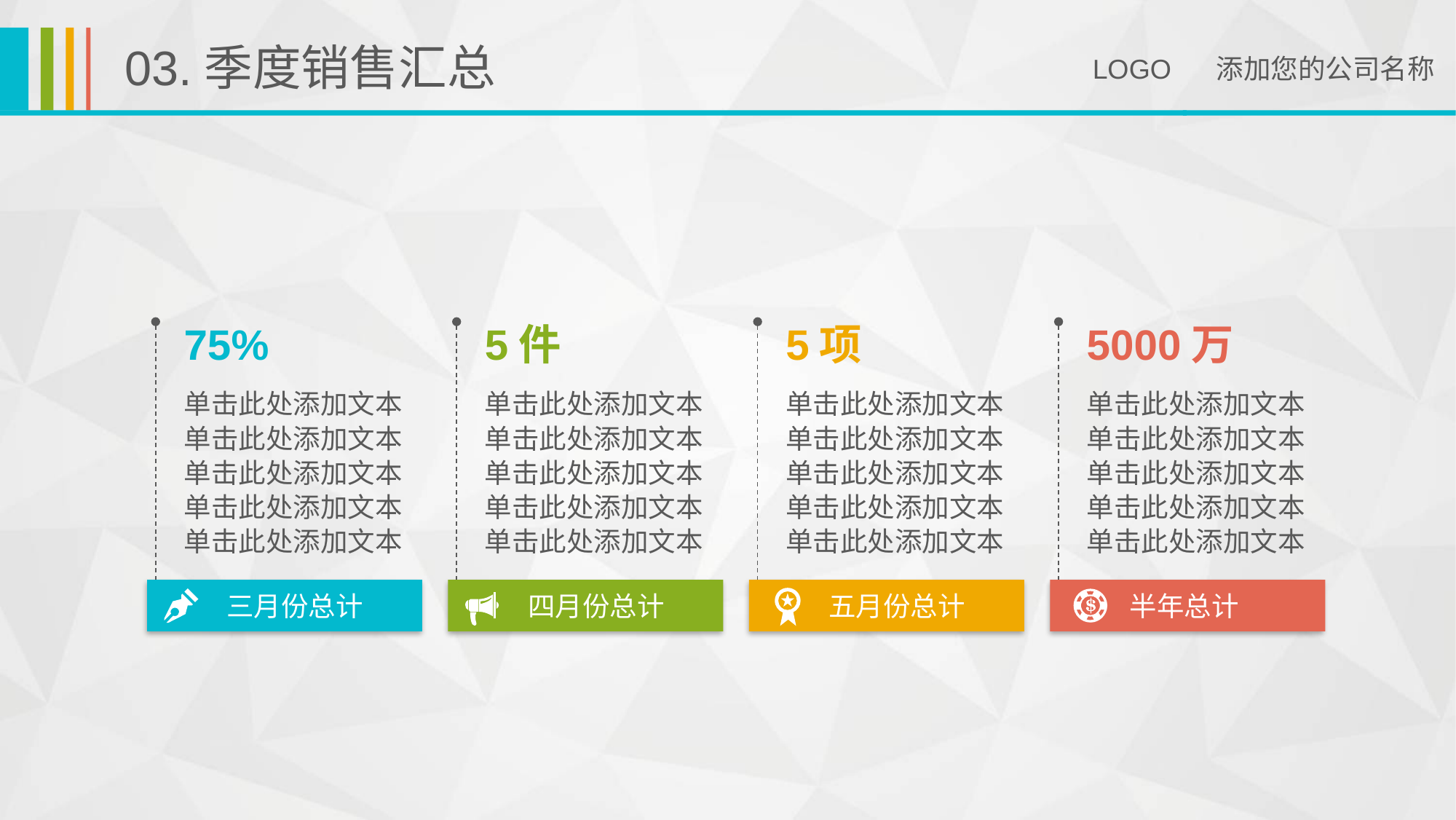

03.季度销售汇总
LOGO     添加您的公司名称

75%
5件
5项
5000万
单击此处添加文本
单击此处添加文本
单击此处添加文本
单击此处添加文本
单击此处添加文本
单击此处添加文本
单击此处添加文本
单击此处添加文本
单击此处添加文本
单击此处添加文本
单击此处添加文本
单击此处添加文本
单击此处添加文本
单击此处添加文本
单击此处添加文本
单击此处添加文本
单击此处添加文本
单击此处添加文本
单击此处添加文本
单击此处添加文本

三月份总计

四月份总计

五月份总计

半年总计